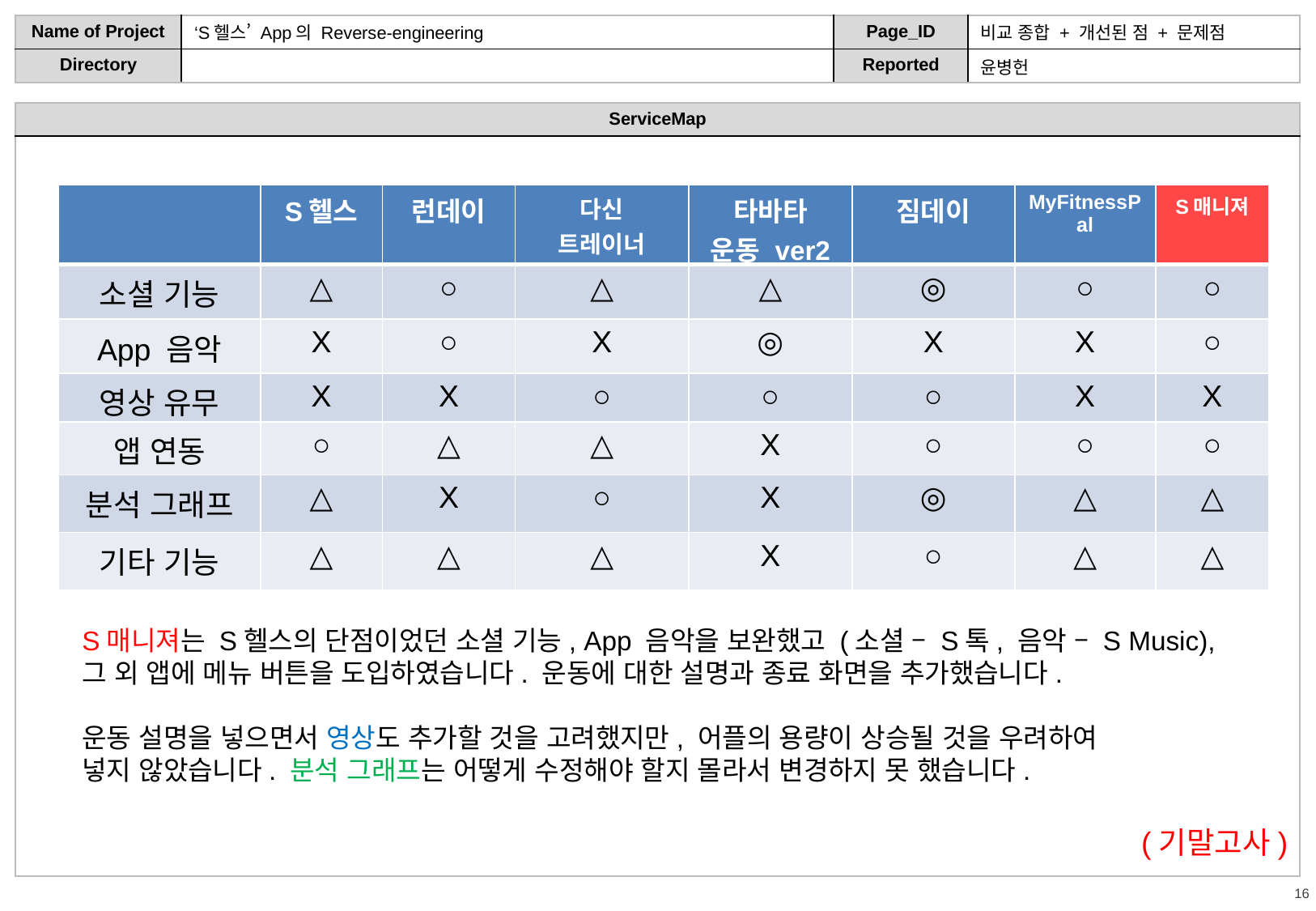

‘S헬스’ App의 Reverse-engineering
비교 종합 + 개선된 점 + 문제점
윤병헌
|  | S헬스 | 런데이 | 다신 트레이너 | 타바타 운동 ver2 | 짐데이 | MyFitnessPal | S매니져 |
| --- | --- | --- | --- | --- | --- | --- | --- |
| 소셜 기능 | △ | ○ | △ | △ | ◎ | ○ | ○ |
| App 음악 | X | ○ | X | ◎ | X | X | ○ |
| 영상 유무 | X | X | ○ | ○ | ○ | X | X |
| 앱 연동 | ○ | △ | △ | X | ○ | ○ | ○ |
| 분석 그래프 | △ | X | ○ | X | ◎ | △ | △ |
| 기타 기능 | △ | △ | △ | X | ○ | △ | △ |
S매니져는 S헬스의 단점이었던 소셜 기능, App 음악을 보완했고 (소셜 – S톡, 음악 – S Music),
그 외 앱에 메뉴 버튼을 도입하였습니다. 운동에 대한 설명과 종료 화면을 추가했습니다.

운동 설명을 넣으면서 영상도 추가할 것을 고려했지만, 어플의 용량이 상승될 것을 우려하여
넣지 않았습니다. 분석 그래프는 어떻게 수정해야 할지 몰라서 변경하지 못 했습니다.
(기말고사)